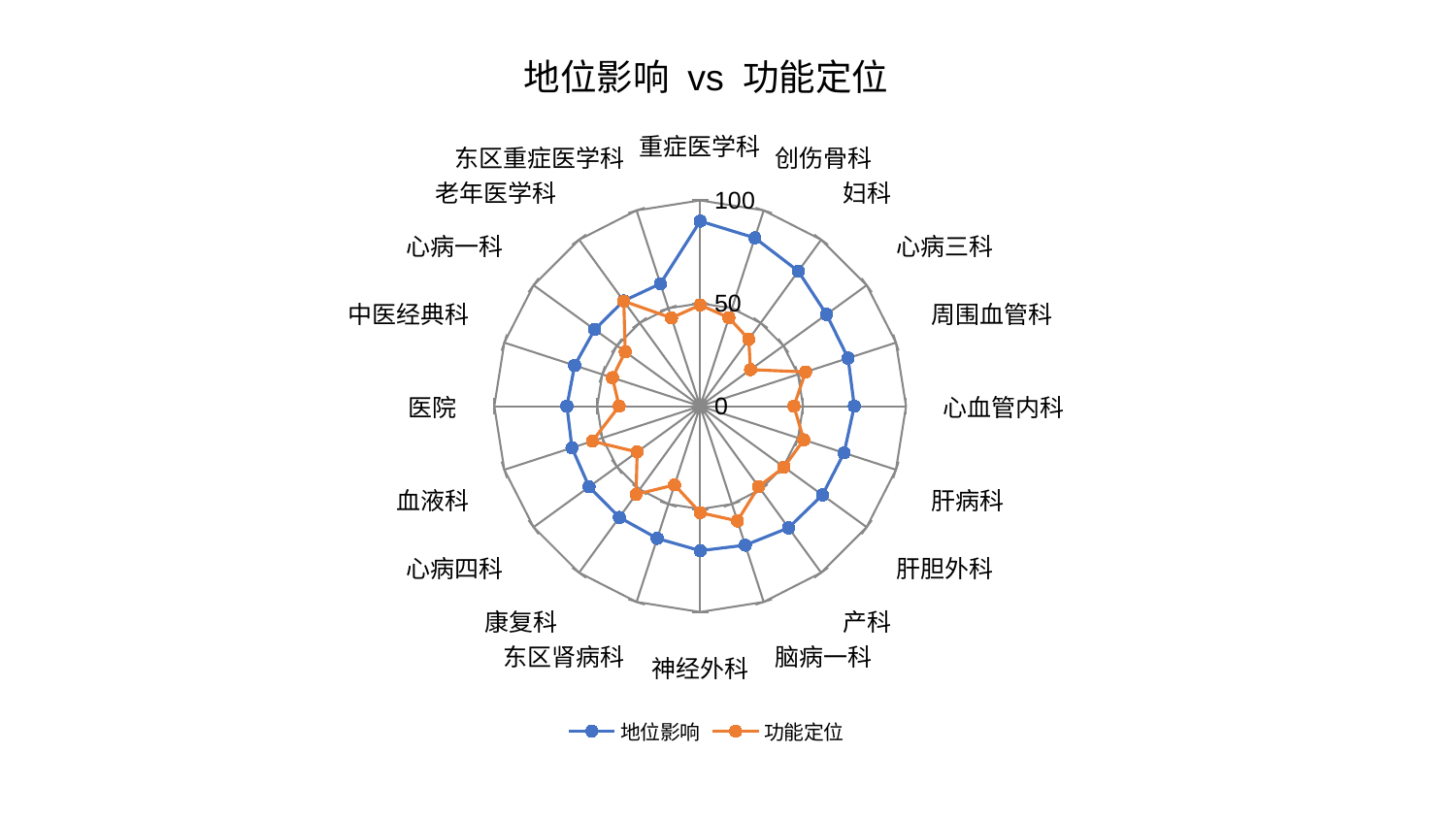

### Chart: 地位影响 vs 功能定位

| Category | 地位影响 | 功能定位 |
|---|---|---|
| 重症医学科 | 89.9173543248089 | 49.18451247168913 |
| 创伤骨科 | 86.00131686397553 | 45.21261820248442 |
| 妇科 | 81.10673620857463 | 40.1871541180484 |
| 心病三科 | 75.8788129660545 | 30.233528513950883 |
| 周围血管科 | 75.57495951513887 | 53.83321688639399 |
| 心血管内科 | 74.87455407181487 | 45.57345673965987 |
| 肝病科 | 73.50420573569203 | 52.92770625868785 |
| 肝胆外科 | 73.41075341236711 | 50.36833883882086 |
| 产科 | 73.07941323363087 | 48.351707443402496 |
| 脑病一科 | 70.99075482153381 | 58.605554659133354 |
| 神经外科 | 70.21432869175572 | 51.74696241901464 |
| 东区肾病科 | 67.54300844073408 | 40.248403113688006 |
| 康复科 | 66.77294279355405 | 52.96322866544945 |
| 心病四科 | 66.67875825180764 | 37.84864701529326 |
| 血液科 | 65.46227601020837 | 55.04926215388669 |
| 医院 | 64.72426653640106 | 39.35310415368515 |
| 中医经典科 | 64.10905188838431 | 44.810972289851506 |
| 心病一科 | 63.34206501811784 | 44.99875467100076 |
| 老年医学科 | 63.242107114210626 | 63.08875986866262 |
| 东区重症医学科 | 62.56687910367206 | 45.08725010879779 |
97